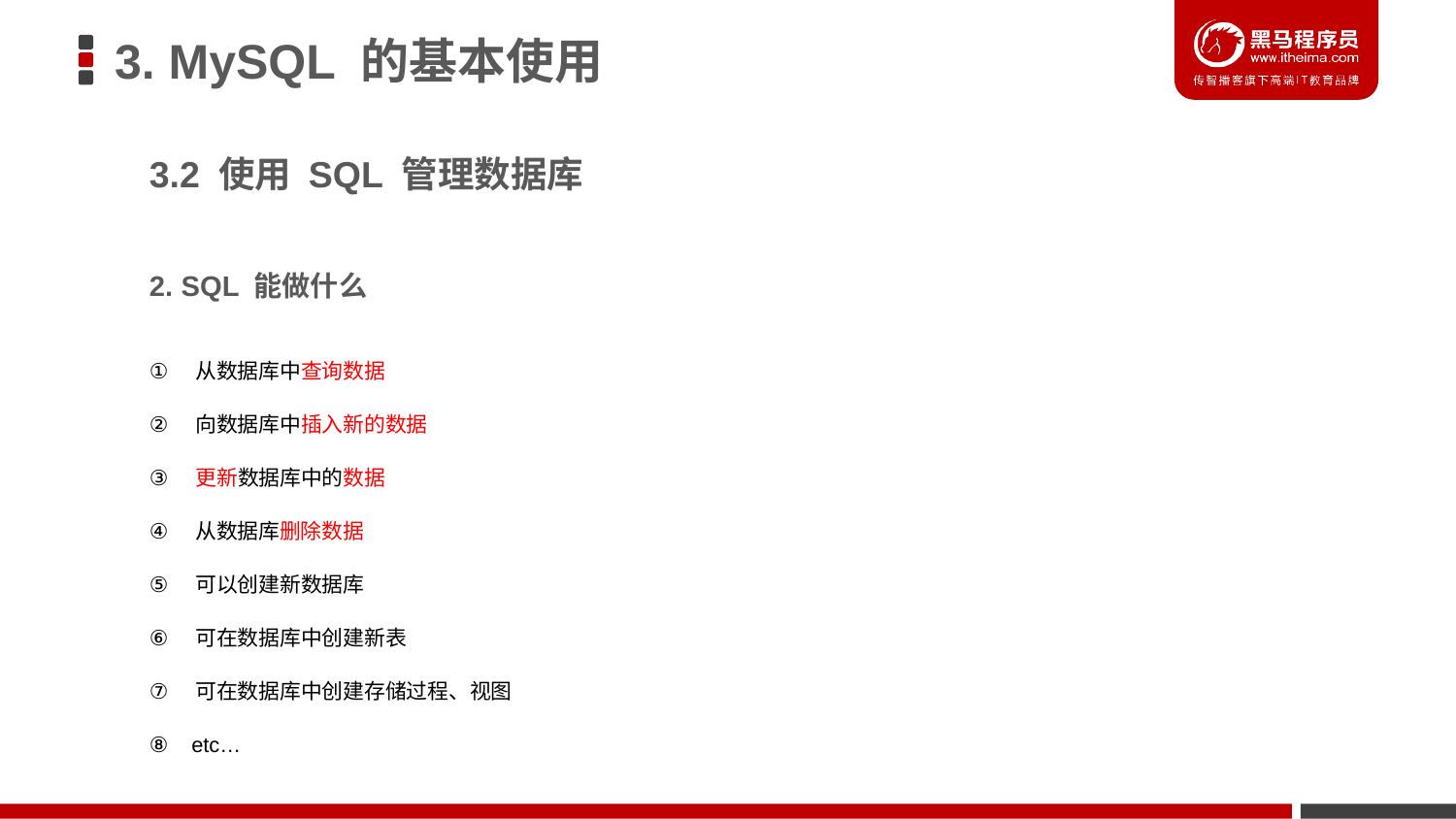

# 3. MySQL 的基本使用
3.2 使用 SQL 管理数据库
2. SQL 能做什么
 从数据库中查询数据
 向数据库中插入新的数据
 更新数据库中的数据
 从数据库删除数据
 可以创建新数据库
 可在数据库中创建新表
 可在数据库中创建存储过程、视图
 etc…